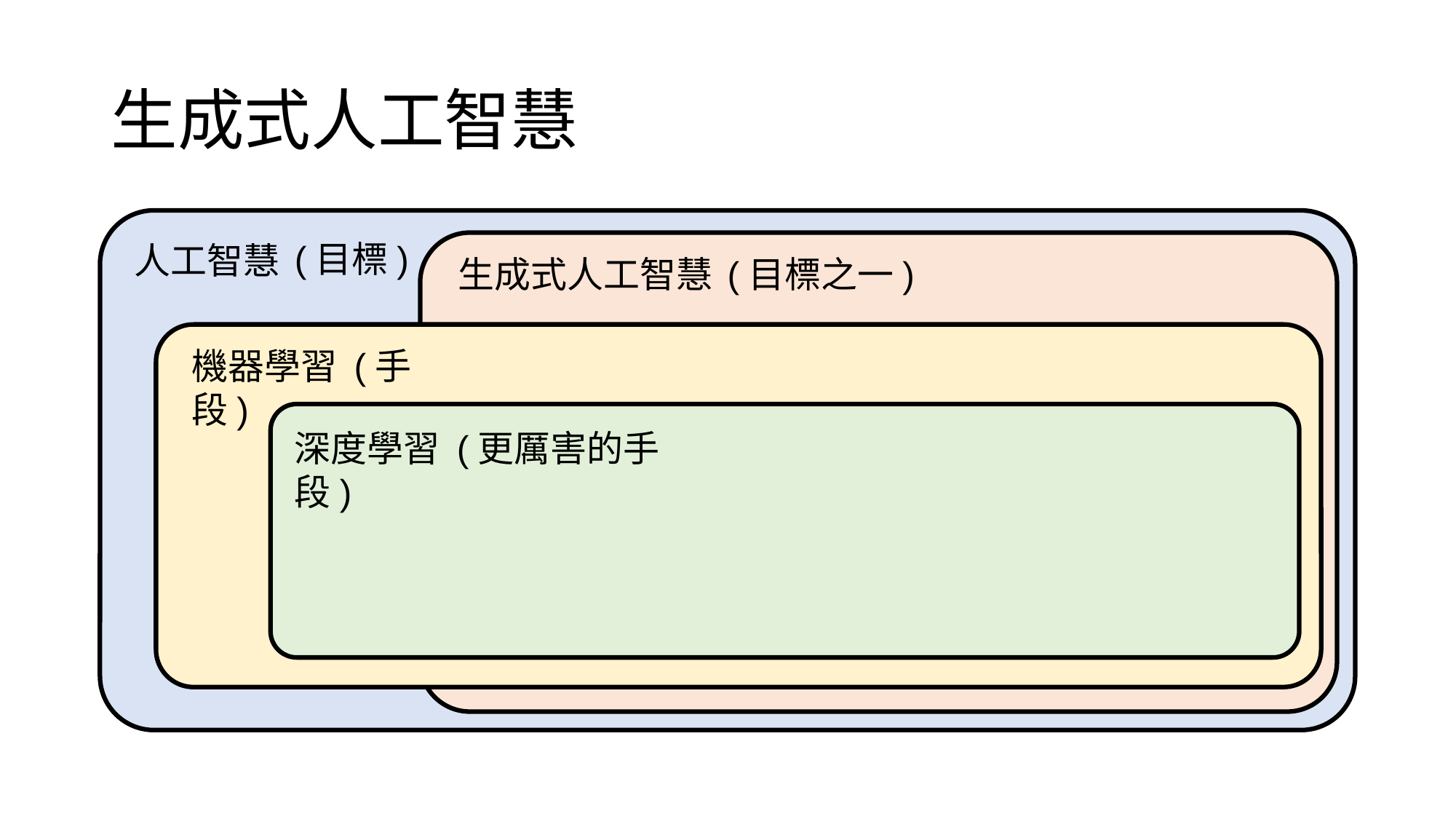

# 生成式人工智慧

(目標)
人工智慧

生成式人工智慧
(目標之一)

機器學習 (手段)

深度學習 (更厲害的手段)